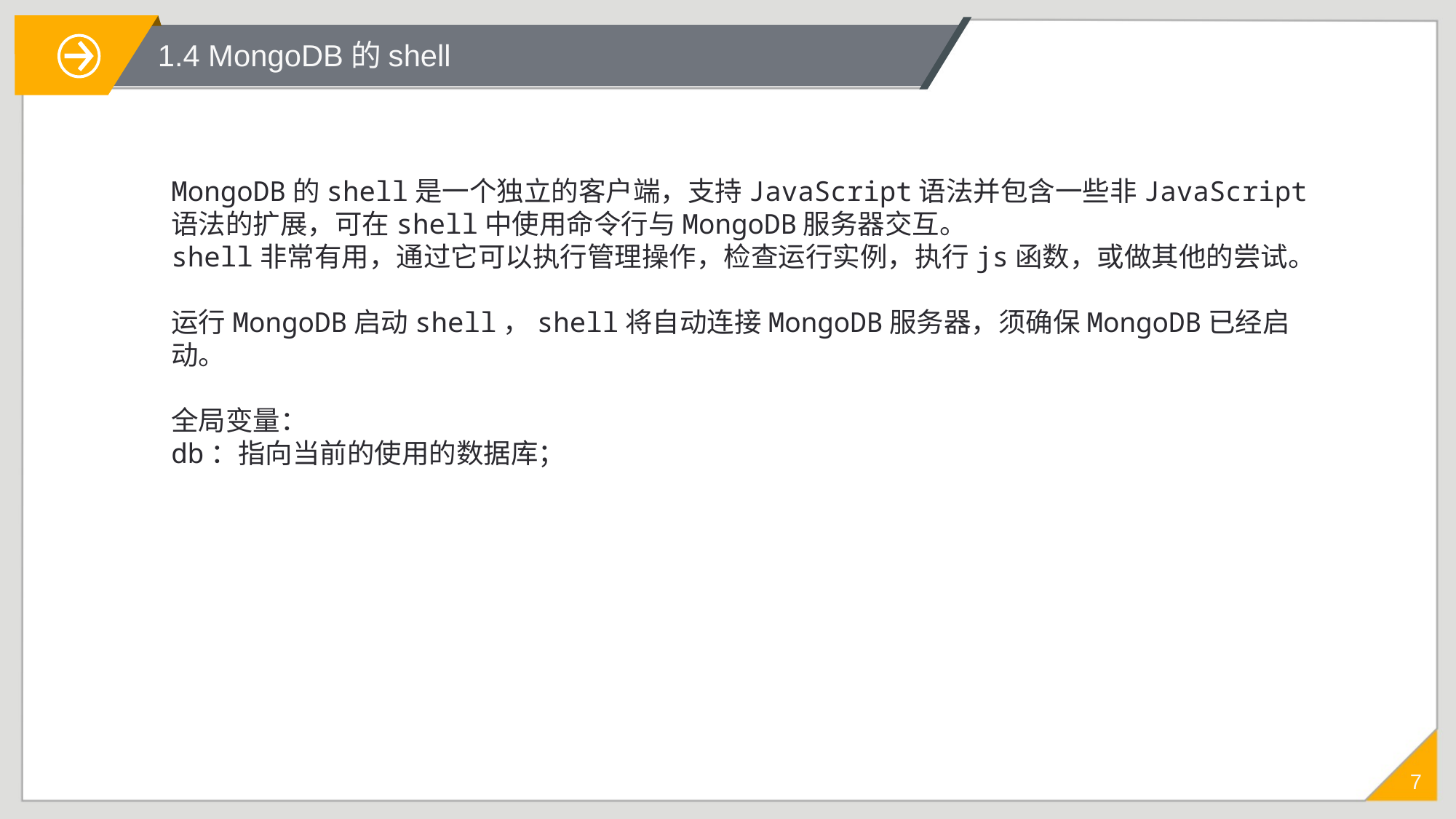

1.4 MongoDB的shell

MongoDB的shell是一个独立的客户端，支持JavaScript语法并包含一些非JavaScript语法的扩展，可在shell中使用命令行与MongoDB服务器交互。
shell非常有用，通过它可以执行管理操作，检查运行实例，执行js函数，或做其他的尝试。
运行MongoDB启动shell，shell将自动连接MongoDB服务器，须确保MongoDB已经启动。

全局变量：
db：指向当前的使用的数据库；